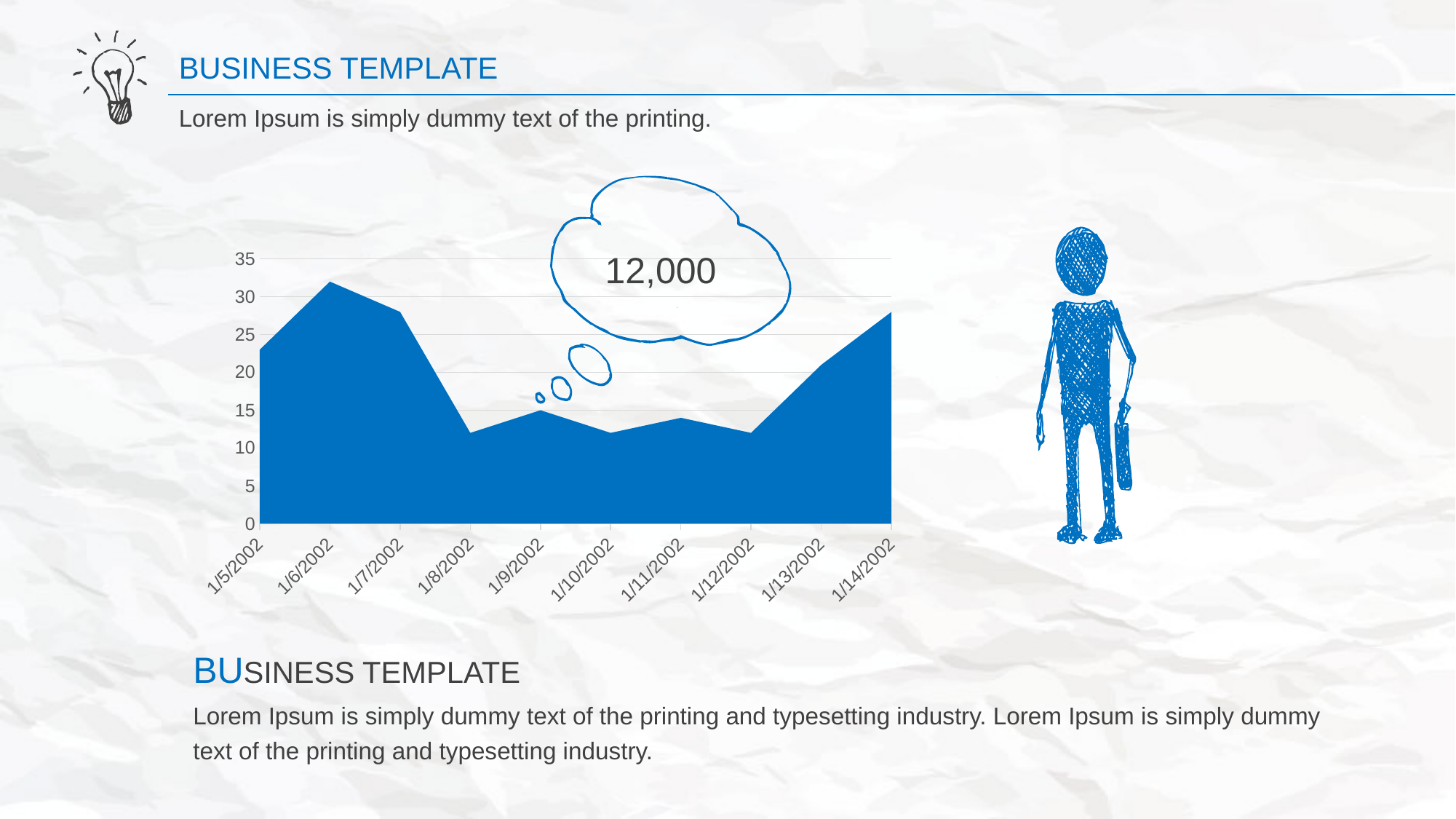

BUSINESS TEMPLATE
Lorem Ipsum is simply dummy text of the printing.

### Chart

| Category | 系列 1 |
|---|---|
| 37261 | 23.0 |
| 37262 | 32.0 |
| 37263 | 28.0 |
| 37264 | 12.0 |
| 37265 | 15.0 |
| 37266 | 12.0 |
| 37267 | 14.0 |
| 37268 | 12.0 |
| 37269 | 21.0 |
| 37270 | 28.0 |
12,000

BUSINESS TEMPLATE
Lorem Ipsum is simply dummy text of the printing and typesetting industry. Lorem Ipsum is simply dummy text of the printing and typesetting industry.